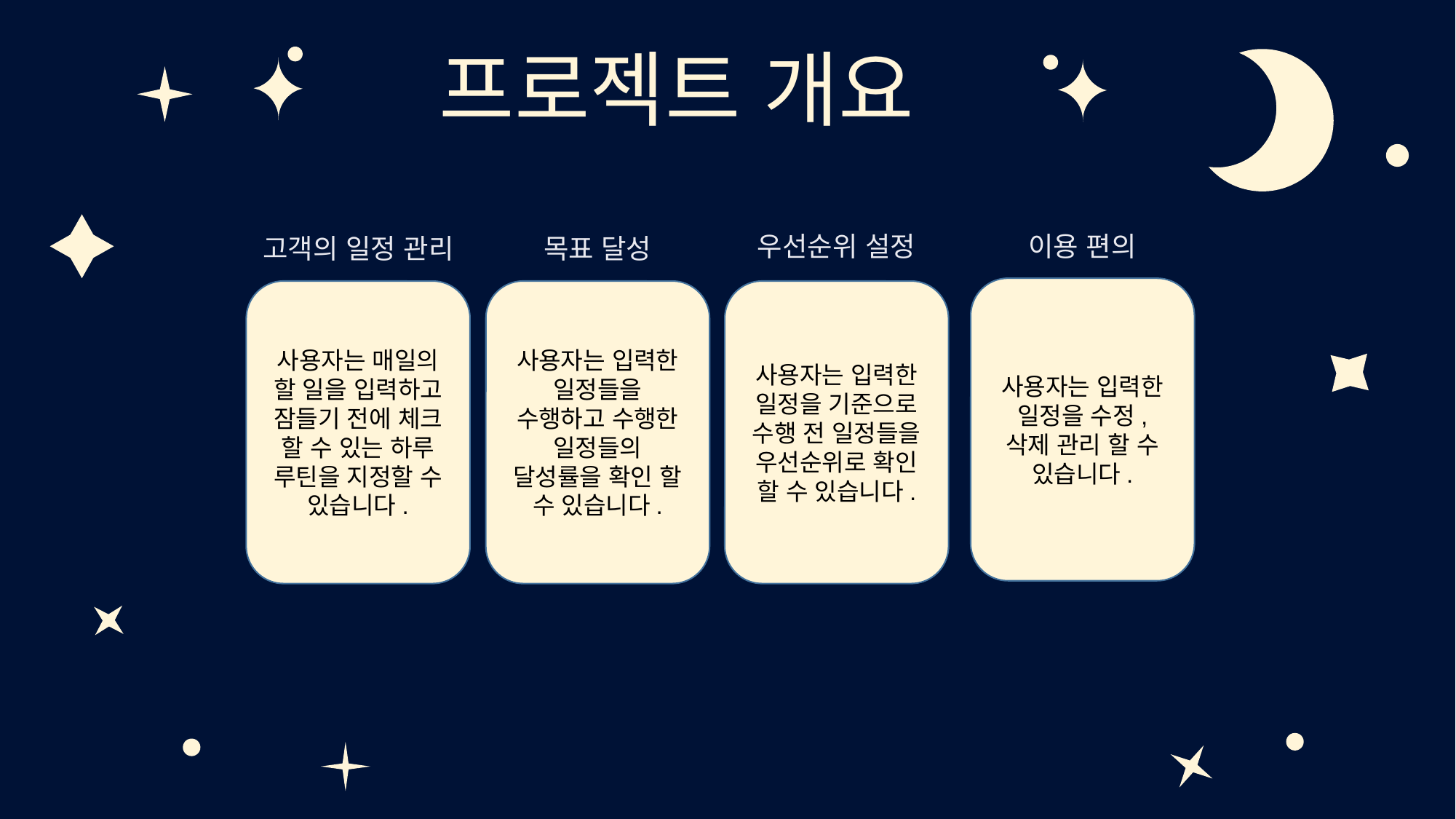

프로젝트 개요

우선순위 설정
이용 편의
고객의 일정 관리

목표 달성
사용자는 입력한 일정을 수정, 삭제 관리 할 수 있습니다.
사용자는 입력한 일정을 기준으로 수행 전 일정들을 우선순위로 확인 할 수 있습니다.
사용자는 입력한 일정들을 수행하고 수행한 일정들의 달성률을 확인 할 수 있습니다.
사용자는 매일의 할 일을 입력하고 잠들기 전에 체크 할 수 있는 하루 루틴을 지정할 수 있습니다.